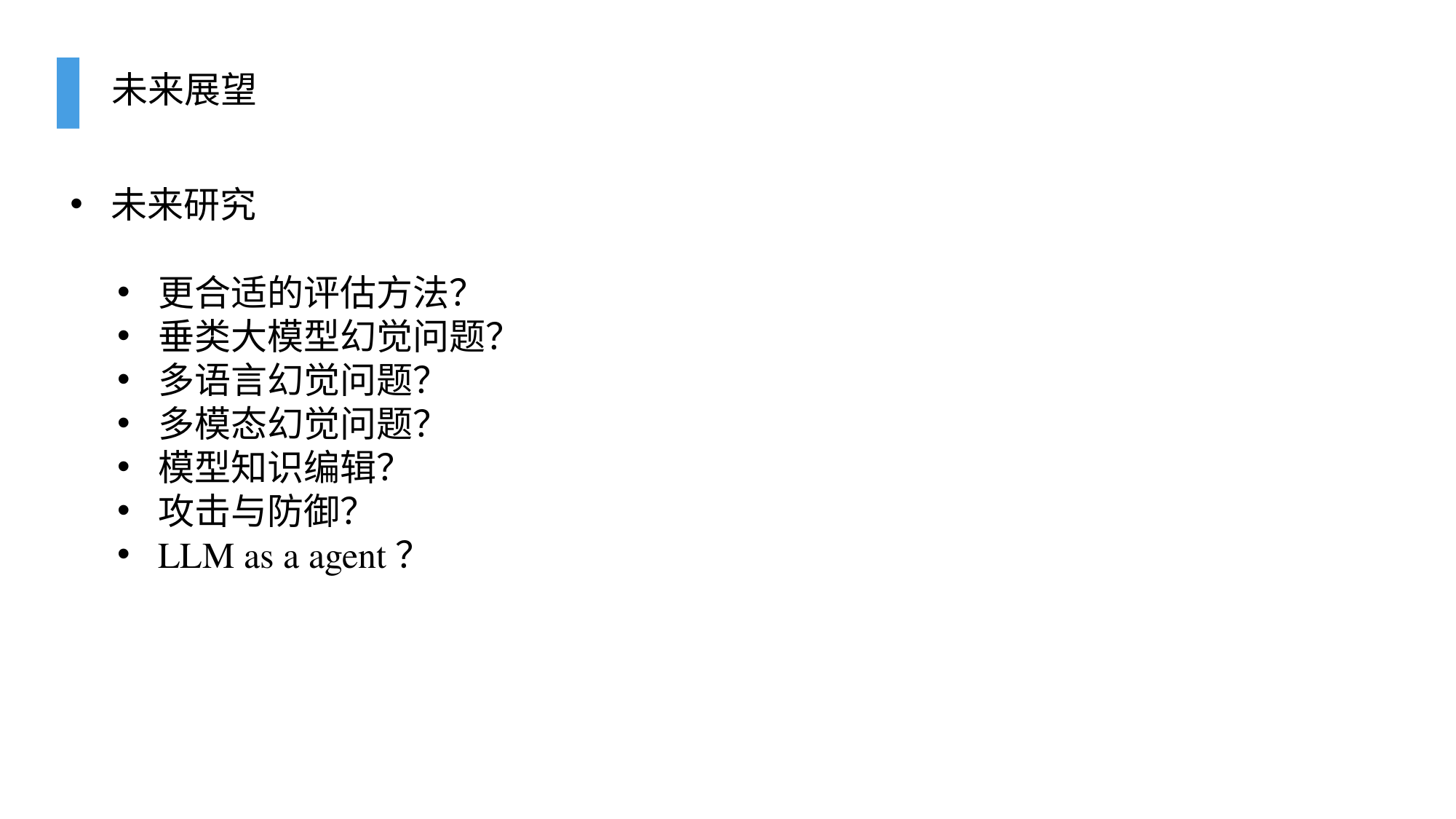

# 未来展望
未来研究
更合适的评估方法？
垂类大模型幻觉问题？
多语言幻觉问题？
多模态幻觉问题？
模型知识编辑？
攻击与防御？
LLM as a agent？